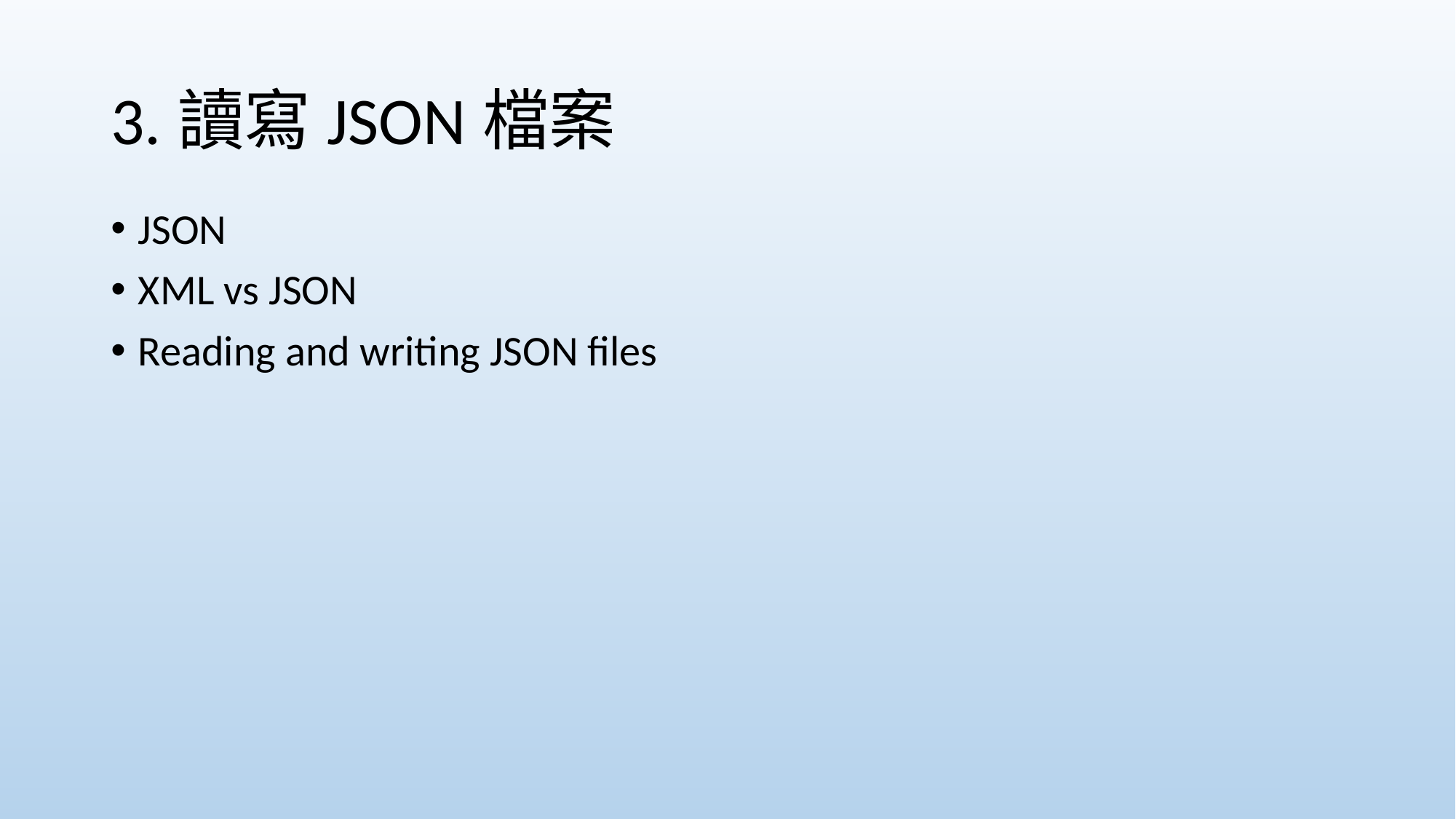

# 3.讀寫JSON檔案
JSON
XML vs JSON
Reading and writing JSON files